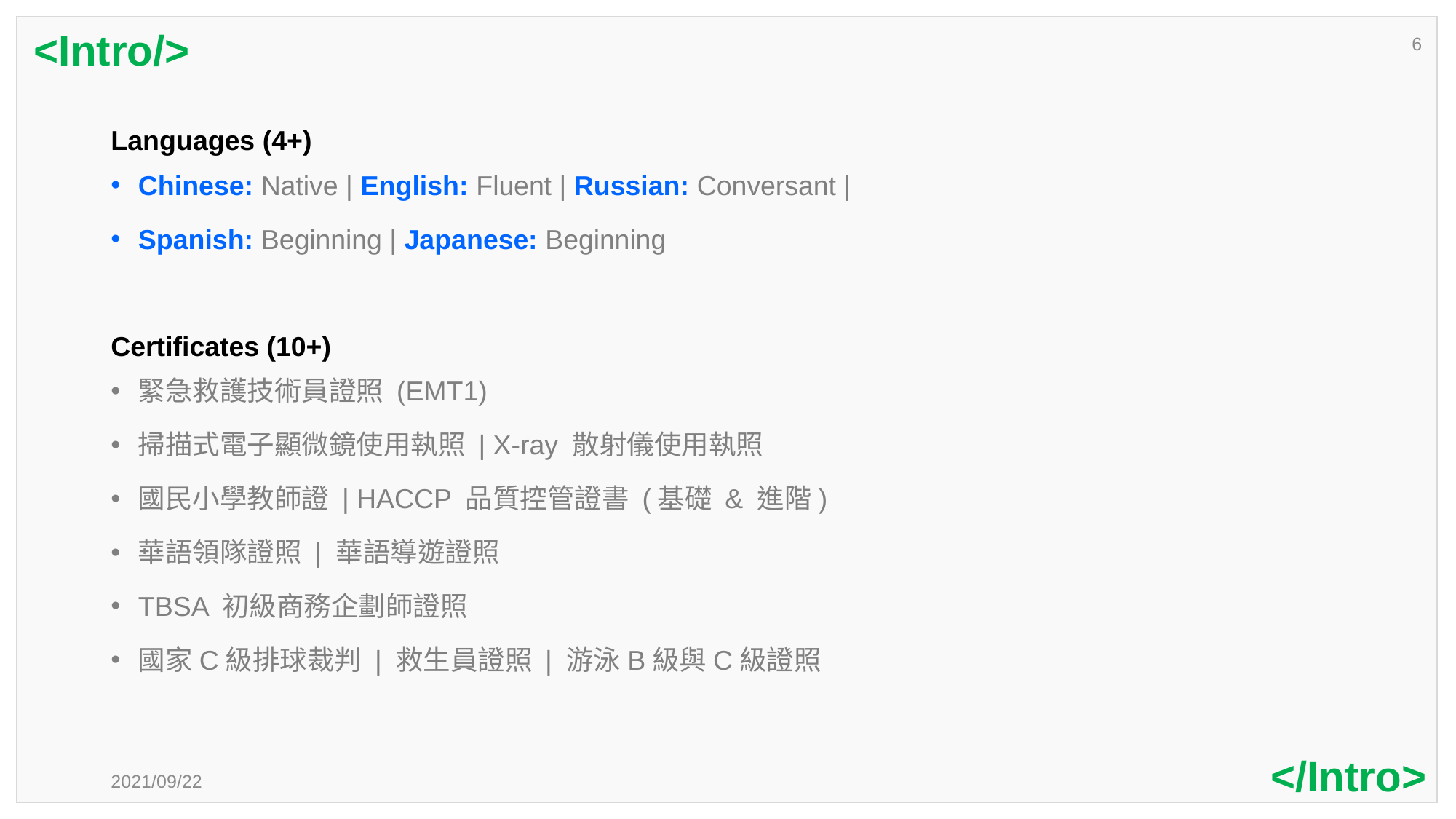

<Intro/>
6
Languages (4+)
Chinese: Native | English: Fluent | Russian: Conversant |
Spanish: Beginning | Japanese: Beginning

Certificates (10+)
緊急救護技術員證照 (EMT1)
掃描式電子顯微鏡使用執照 | X-ray 散射儀使用執照
國民小學教師證 | HACCP 品質控管證書 (基礎 & 進階)
華語領隊證照 | 華語導遊證照
TBSA 初級商務企劃師證照
國家C級排球裁判 | 救生員證照 | 游泳B級與C級證照
</Intro>
2021/09/22